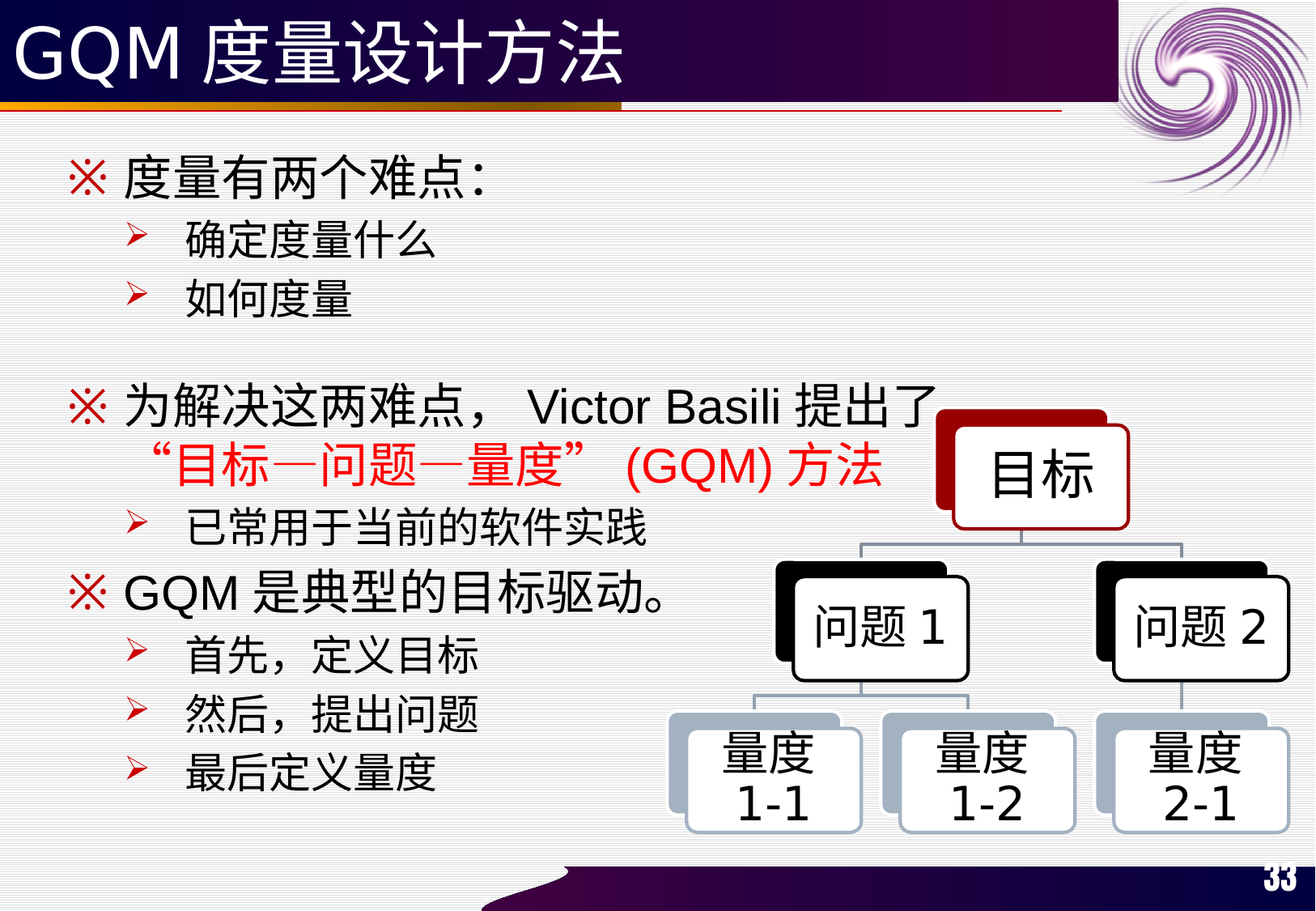

# GQM度量设计方法
度量有两个难点：
确定度量什么
如何度量

为解决这两难点，Victor Basili提出了
“目标—问题—量度”(GQM)方法
已常用于当前的软件实践
GQM是典型的目标驱动。
首先，定义目标
然后，提出问题
最后定义量度

目标

问题1
问题2

量度1-1
量度1-2
量度2-1
33